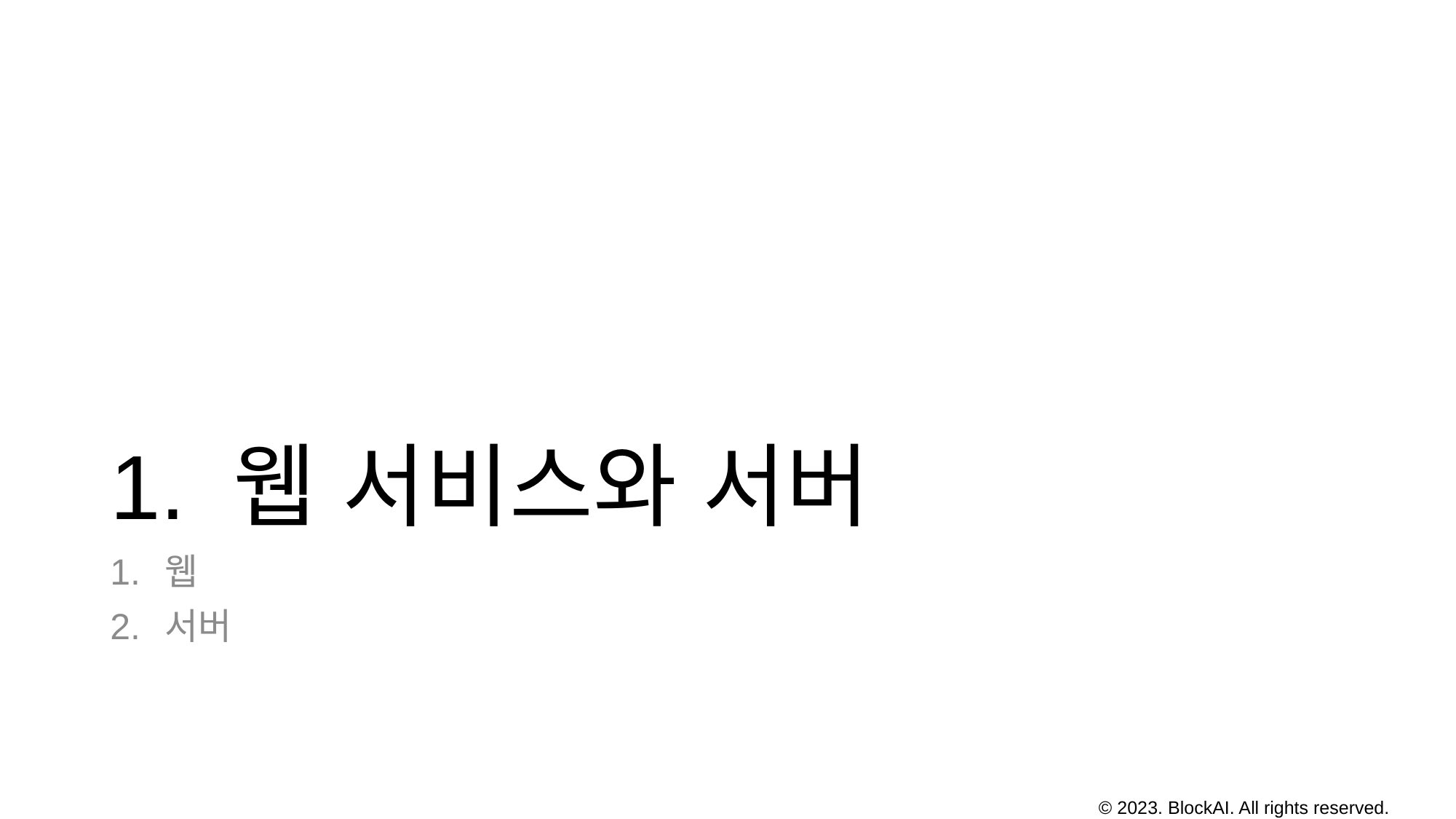

# 1. 웹 서비스와 서버
웹
서버